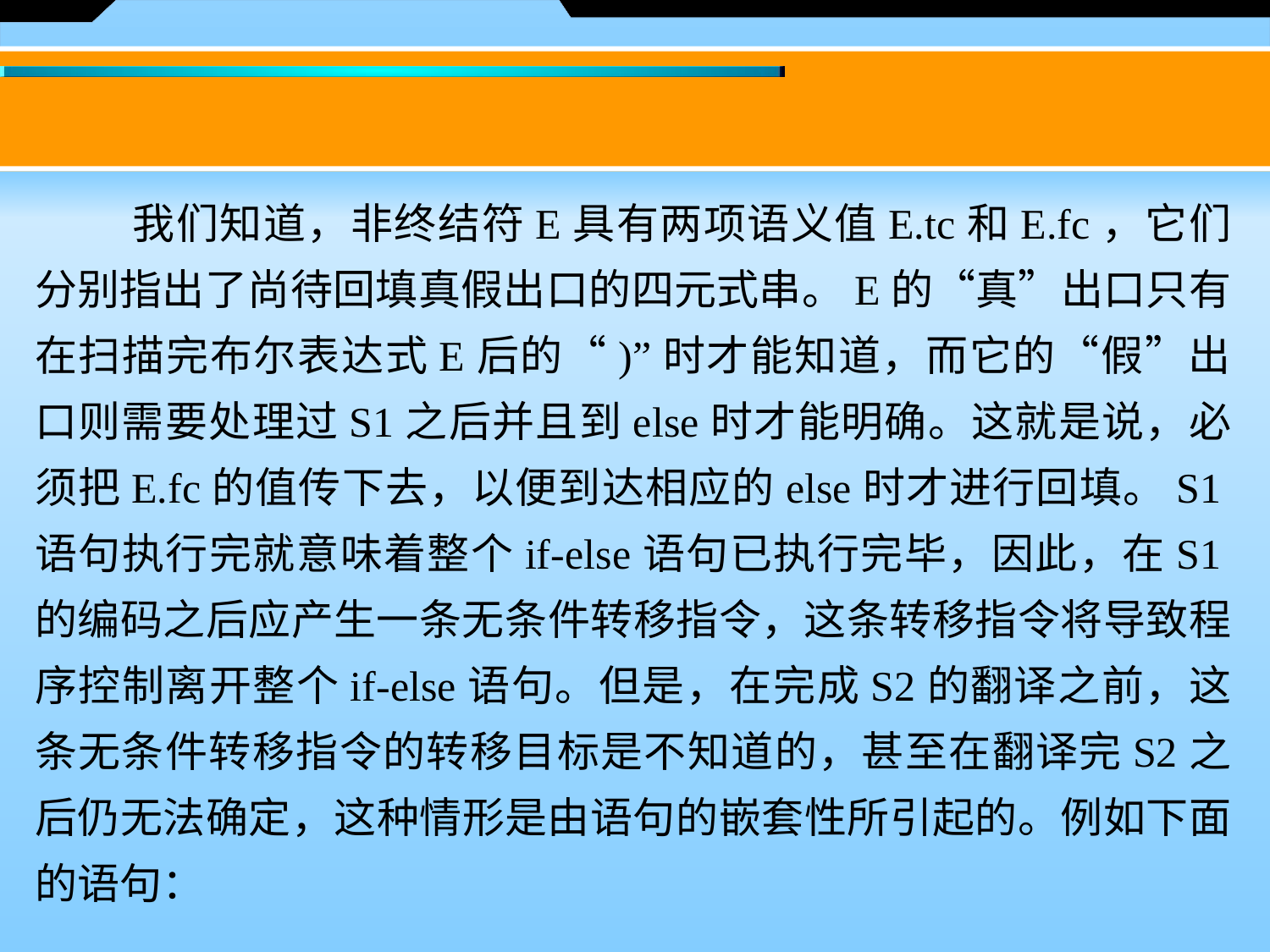

我们知道，非终结符E具有两项语义值E.tc和E.fc，它们分别指出了尚待回填真假出口的四元式串。E的“真”出口只有在扫描完布尔表达式E后的“)”时才能知道，而它的“假”出口则需要处理过S1之后并且到else时才能明确。这就是说，必须把E.fc的值传下去，以便到达相应的else时才进行回填。S1语句执行完就意味着整个if-else语句已执行完毕，因此，在S1的编码之后应产生一条无条件转移指令，这条转移指令将导致程序控制离开整个if-else语句。但是，在完成S2的翻译之前，这条无条件转移指令的转移目标是不知道的，甚至在翻译完S2之后仍无法确定，这种情形是由语句的嵌套性所引起的。例如下面的语句：